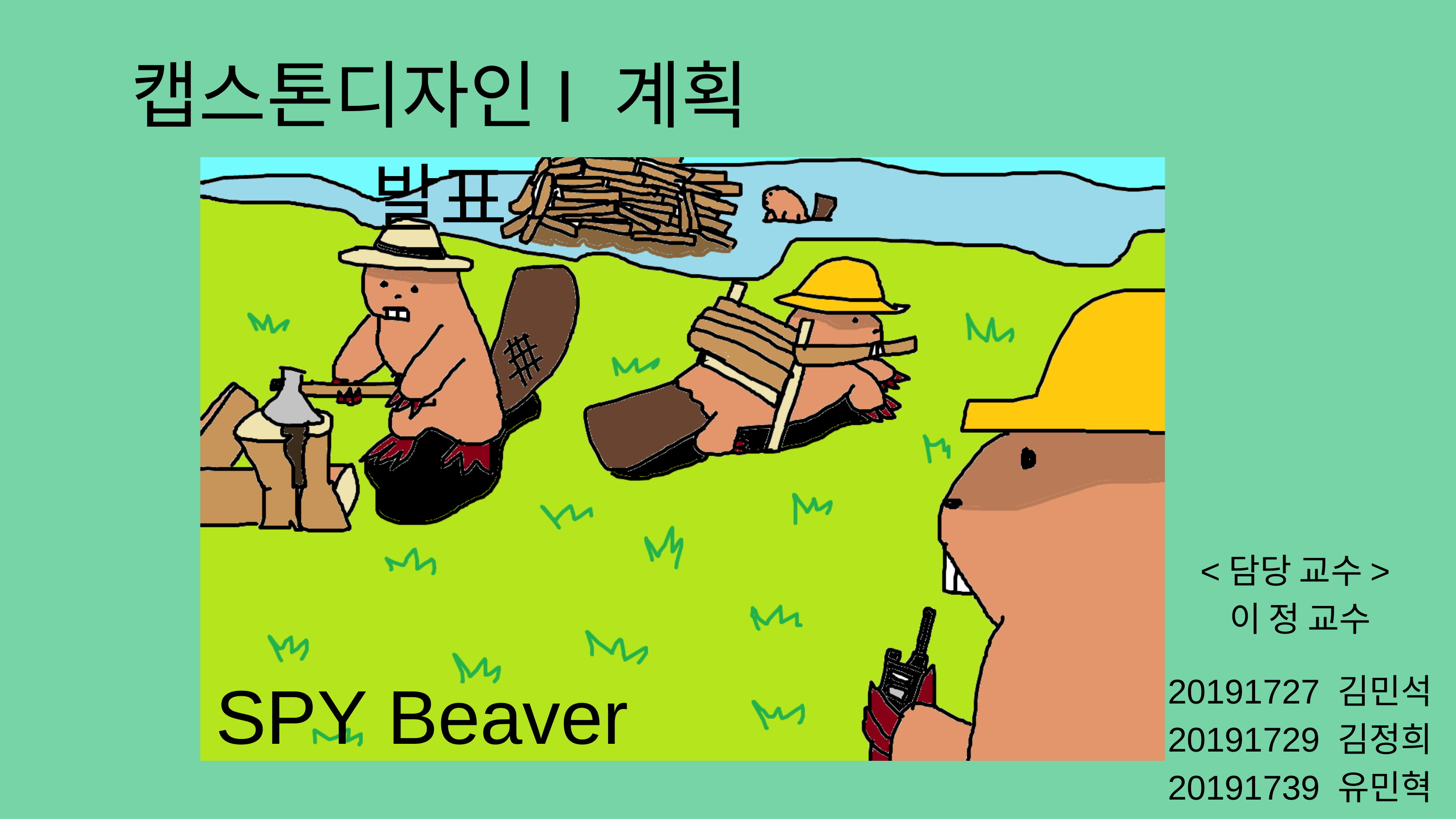

캡스톤디자인I 계획 발표

<담당 교수>
이 정 교수
20191727 김민석
20191729 김정희
20191739 유민혁
SPY Beaver